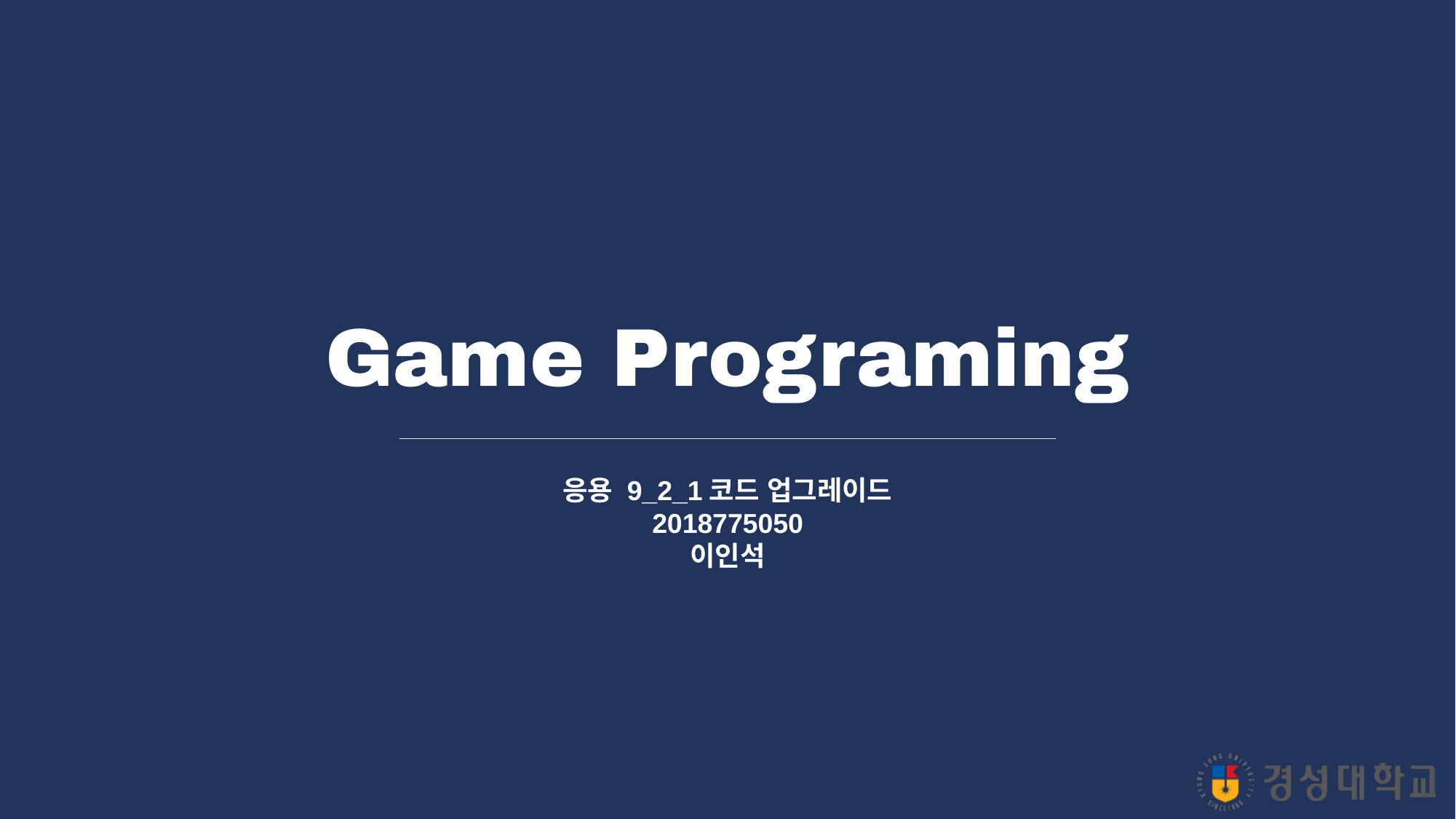

Game Programing
응용 9_2_1코드 업그레이드
2018775050
이인석